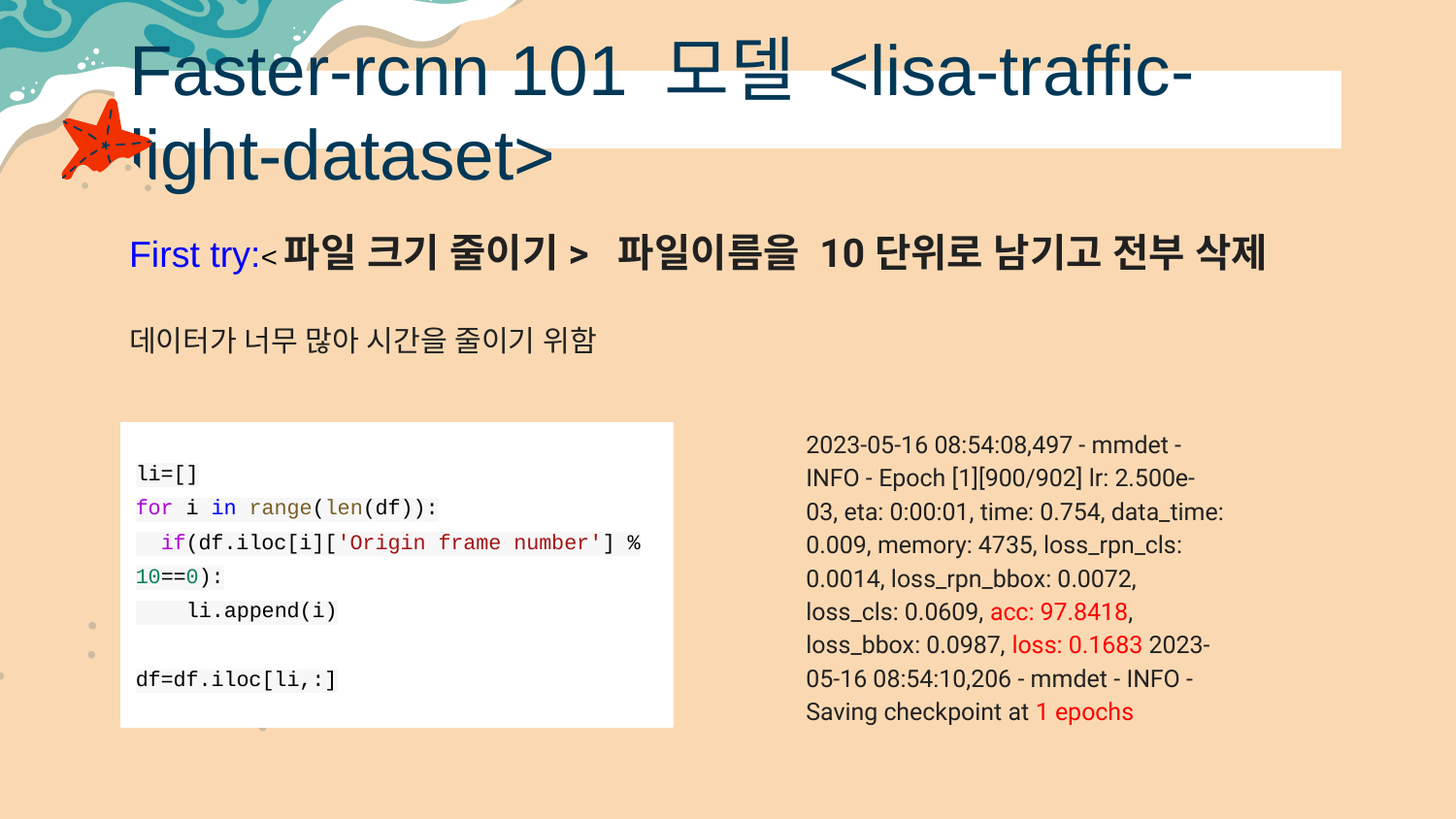

# Faster-rcnn 101 모델 <lisa-traffic-light-dataset>

First try:<파일 크기 줄이기>  파일이름을 10단위로 남기고 전부 삭제

데이터가 너무 많아 시간을 줄이기 위함

2023-05-16 08:54:08,497 - mmdet - INFO - Epoch [1][900/902] lr: 2.500e-03, eta: 0:00:01, time: 0.754, data_time: 0.009, memory: 4735, loss_rpn_cls: 0.0014, loss_rpn_bbox: 0.0072, loss_cls: 0.0609, acc: 97.8418, loss_bbox: 0.0987, loss: 0.1683 2023-05-16 08:54:10,206 - mmdet - INFO - Saving checkpoint at 1 epochs

li=[]
for i in range(len(df)):
  if(df.iloc[i]['Origin frame number'] % 10==0):
    li.append(i)

df=df.iloc[li,:]